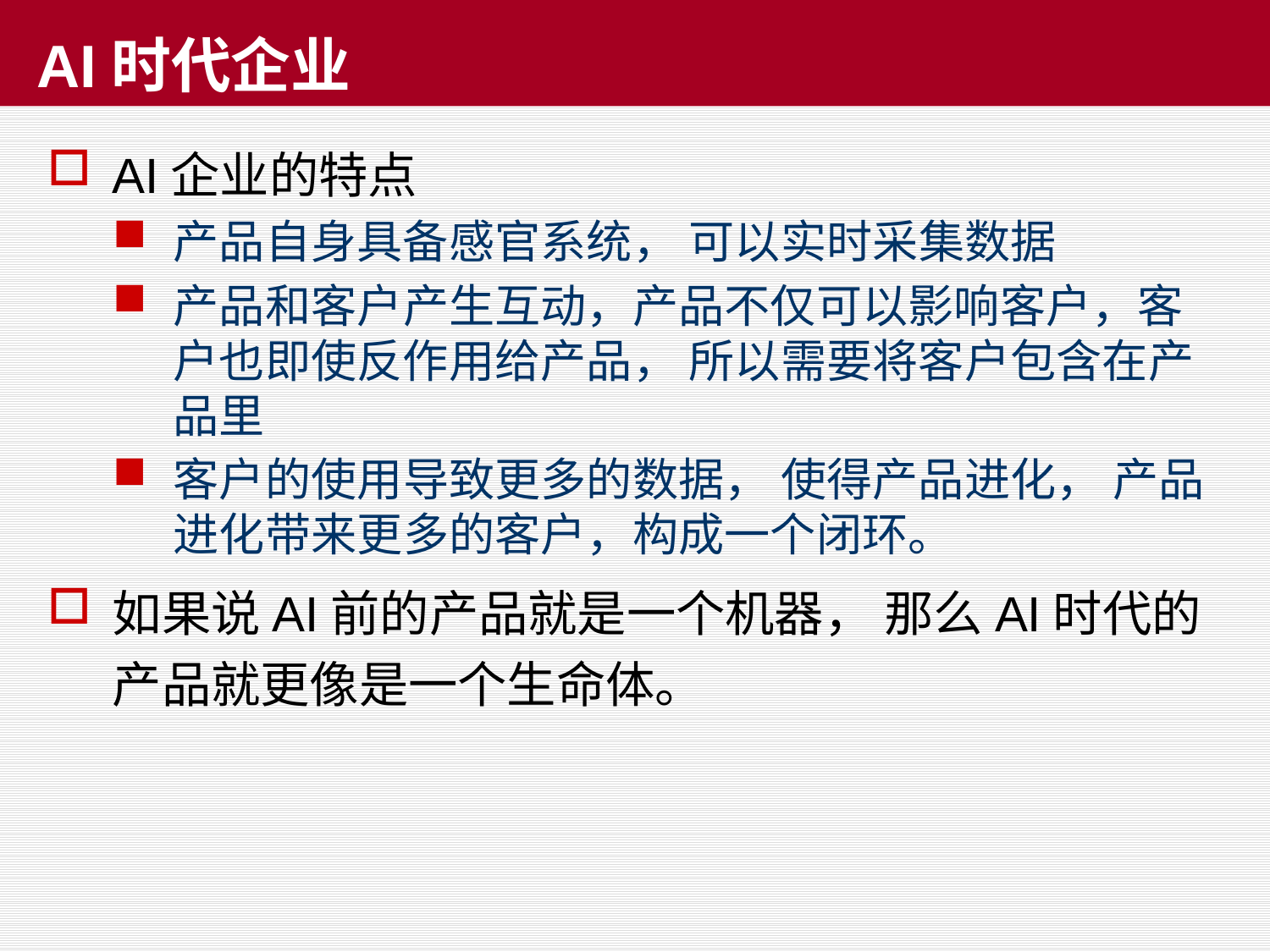

# AI时代企业
AI企业的特点
产品自身具备感官系统， 可以实时采集数据
产品和客户产生互动，产品不仅可以影响客户，客户也即使反作用给产品， 所以需要将客户包含在产品里
客户的使用导致更多的数据， 使得产品进化， 产品进化带来更多的客户，构成一个闭环。
如果说AI前的产品就是一个机器， 那么AI时代的产品就更像是一个生命体。